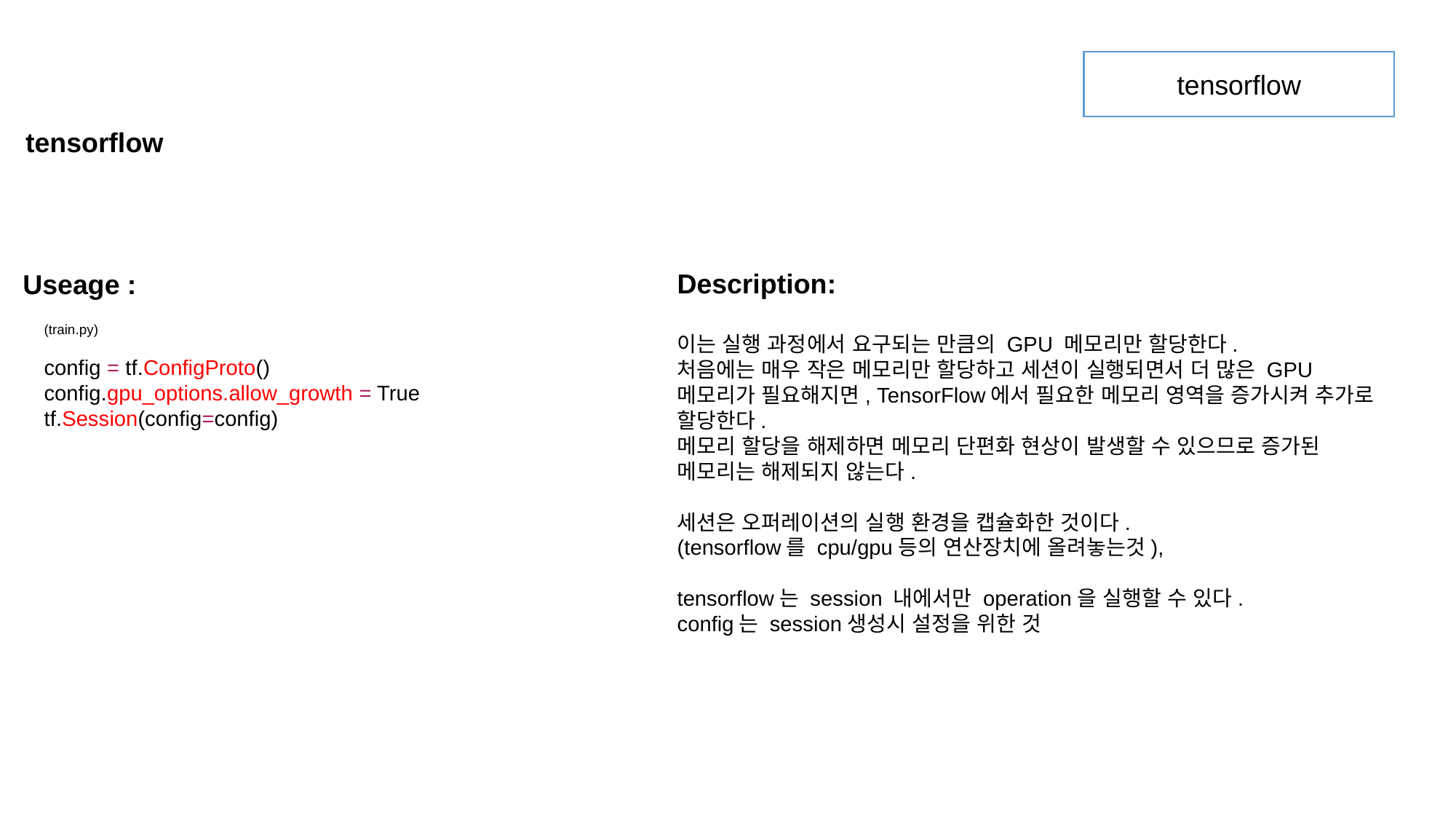

tensorflow
tensorflow
Description:
Useage :
(train.py)

config = tf.ConfigProto()
config.gpu_options.allow_growth = True
tf.Session(config=config)
이는 실행 과정에서 요구되는 만큼의 GPU 메모리만 할당한다.
처음에는 매우 작은 메모리만 할당하고 세션이 실행되면서 더 많은 GPU 메모리가 필요해지면, TensorFlow에서 필요한 메모리 영역을 증가시켜 추가로 할당한다.
메모리 할당을 해제하면 메모리 단편화 현상이 발생할 수 있으므로 증가된 메모리는 해제되지 않는다.

세션은 오퍼레이션의 실행 환경을 캡슐화한 것이다.
(tensorflow를 cpu/gpu등의 연산장치에 올려놓는것),

tensorflow는 session 내에서만 operation을 실행할 수 있다.
config는 session생성시 설정을 위한 것